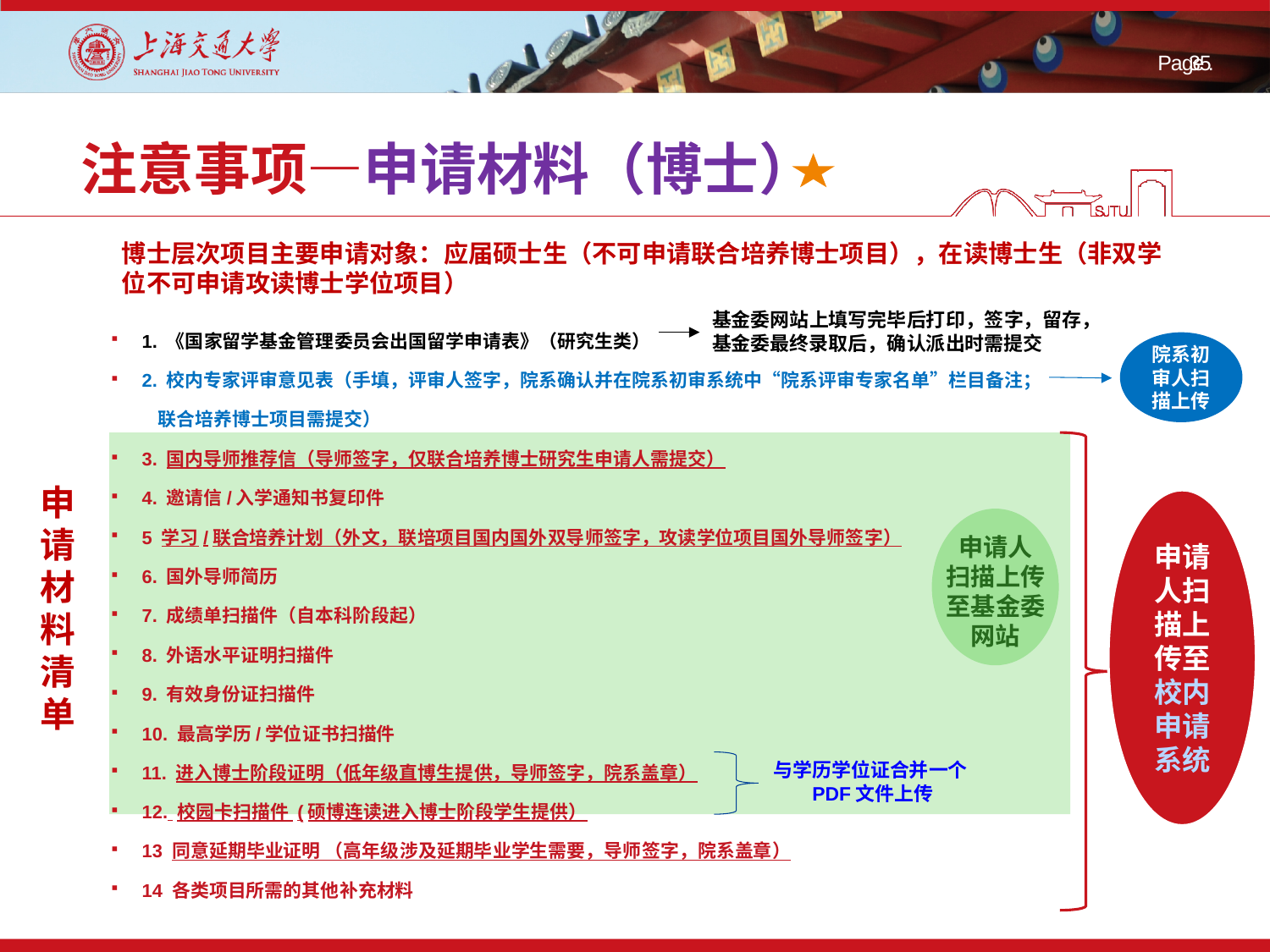

# 注意事项—申请材料（博士）

博士层次项目主要申请对象：应届硕士生（不可申请联合培养博士项目），在读博士生（非双学位不可申请攻读博士学位项目）
基金委网站上填写完毕后打印，签字，留存，基金委最终录取后，确认派出时需提交
1. 《国家留学基金管理委员会出国留学申请表》（研究生类）
2. 校内专家评审意见表（手填，评审人签字，院系确认并在院系初审系统中“院系评审专家名单”栏目备注；
          联合培养博士项目需提交）
3. 国内导师推荐信（导师签字，仅联合培养博士研究生申请人需提交）
4. 邀请信/入学通知书复印件
5 学习/联合培养计划（外文，联培项目国内国外双导师签字，攻读学位项目国外导师签字）
6. 国外导师简历
7. 成绩单扫描件（自本科阶段起）
8. 外语水平证明扫描件
9. 有效身份证扫描件
10. 最高学历/学位证书扫描件
11. 进入博士阶段证明（低年级直博生提供，导师签字，院系盖章）
12. 校园卡扫描件 (硕博连读进入博士阶段学生提供）
13 同意延期毕业证明 （高年级涉及延期毕业学生需要，导师签字，院系盖章）
14 各类项目所需的其他补充材料

院系初审人扫描上传

申
请
材
料
清单
申请人扫描上传至校内申请系统

申请人
扫描上传
至基金委
网站

与学历学位证合并一个PDF文件上传